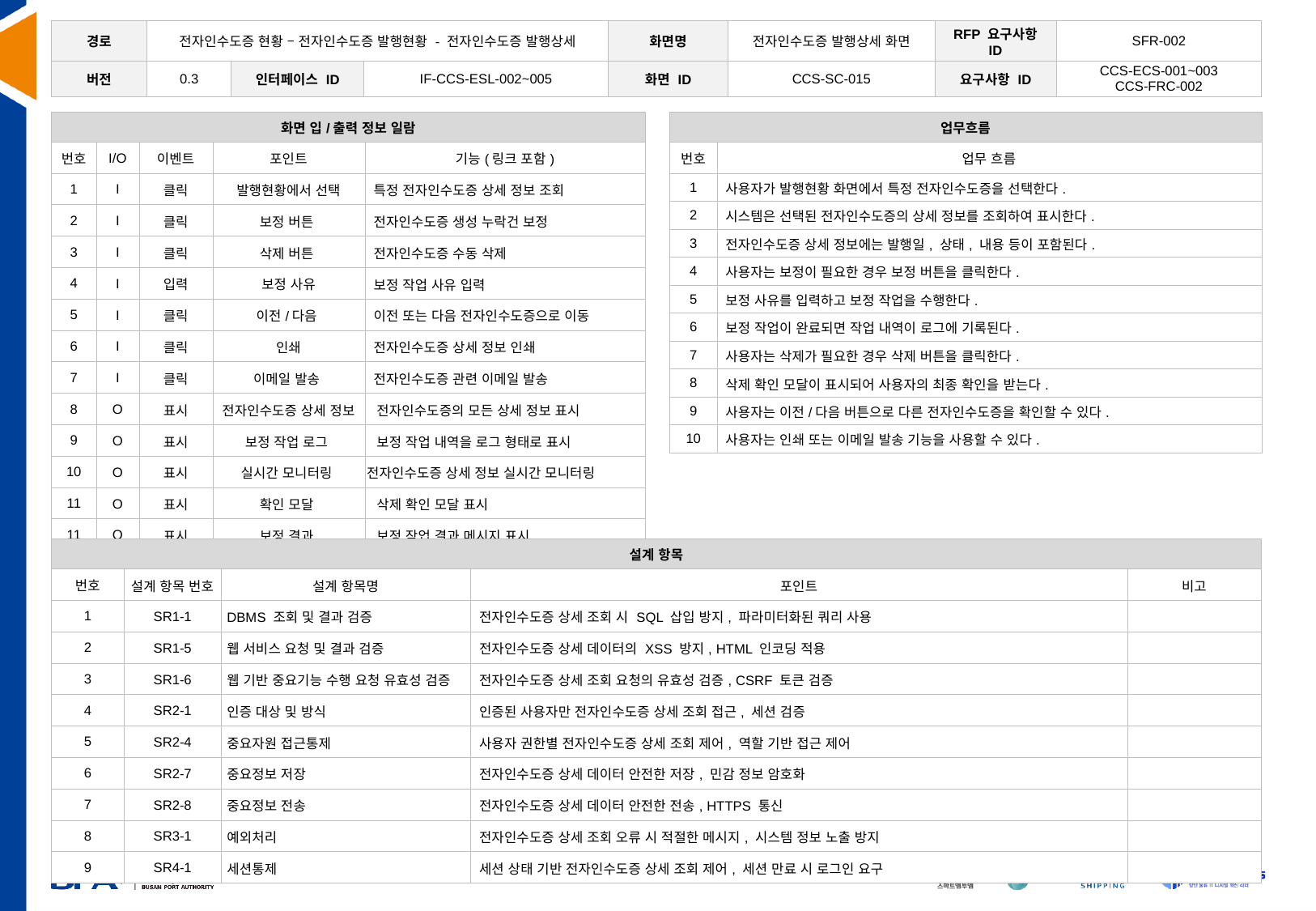

| 경로 | 전자인수도증 현황 – 전자인수도증 발행현황 - 전자인수도증 발행상세 |  |  | 화면명 | 전자인수도증 발행상세 화면 | RFP 요구사항 ID | SFR-002 |
| --- | --- | --- | --- | --- | --- | --- | --- |
| 버전 | 0.3 | 인터페이스 ID | IF-CCS-ESL-002~005 | 화면 ID | CCS-SC-015 | 요구사항 ID | CCS-ECS-001~003 CCS-FRC-002 |
| 화면 입/출력 정보 일람 |  |  |  |  |
| --- | --- | --- | --- | --- |
| 번호 | I/O | 이벤트 | 포인트 | 기능(링크 포함) |
| 1 | I | 클릭 | 발행현황에서 선택 | 특정 전자인수도증 상세 정보 조회 |
| 2 | I | 클릭 | 보정 버튼 | 전자인수도증 생성 누락건 보정 |
| 3 | I | 클릭 | 삭제 버튼 | 전자인수도증 수동 삭제 |
| 4 | I | 입력 | 보정 사유 | 보정 작업 사유 입력 |
| 5 | I | 클릭 | 이전/다음 | 이전 또는 다음 전자인수도증으로 이동 |
| 6 | I | 클릭 | 인쇄 | 전자인수도증 상세 정보 인쇄 |
| 7 | I | 클릭 | 이메일 발송 | 전자인수도증 관련 이메일 발송 |
| 8 | O | 표시 | 전자인수도증 상세 정보 | 전자인수도증의 모든 상세 정보 표시 |
| 9 | O | 표시 | 보정 작업 로그 | 보정 작업 내역을 로그 형태로 표시 |
| 10 | O | 표시 | 실시간 모니터링 | 전자인수도증 상세 정보 실시간 모니터링 |
| 11 | O | 표시 | 확인 모달 | 삭제 확인 모달 표시 |
| 11 | O | 표시 | 보정 결과 | 보정 작업 결과 메시지 표시 |
| 업무흐름 |  |
| --- | --- |
| 번호 | 업무 흐름 |
| 1 | 사용자가 발행현황 화면에서 특정 전자인수도증을 선택한다. |
| 2 | 시스템은 선택된 전자인수도증의 상세 정보를 조회하여 표시한다. |
| 3 | 전자인수도증 상세 정보에는 발행일, 상태, 내용 등이 포함된다. |
| 4 | 사용자는 보정이 필요한 경우 보정 버튼을 클릭한다. |
| 5 | 보정 사유를 입력하고 보정 작업을 수행한다. |
| 6 | 보정 작업이 완료되면 작업 내역이 로그에 기록된다. |
| 7 | 사용자는 삭제가 필요한 경우 삭제 버튼을 클릭한다. |
| 8 | 삭제 확인 모달이 표시되어 사용자의 최종 확인을 받는다. |
| 9 | 사용자는 이전/다음 버튼으로 다른 전자인수도증을 확인할 수 있다. |
| 10 | 사용자는 인쇄 또는 이메일 발송 기능을 사용할 수 있다. |
| 설계 항목 |  |  |  |  |
| --- | --- | --- | --- | --- |
| 번호 | 설계 항목 번호 | 설계 항목명 | 포인트 | 비고 |
| 1 | SR1-1 | DBMS 조회 및 결과 검증 | 전자인수도증 상세 조회 시 SQL 삽입 방지, 파라미터화된 쿼리 사용 |  |
| 2 | SR1-5 | 웹 서비스 요청 및 결과 검증 | 전자인수도증 상세 데이터의 XSS 방지, HTML 인코딩 적용 |  |
| 3 | SR1-6 | 웹 기반 중요기능 수행 요청 유효성 검증 | 전자인수도증 상세 조회 요청의 유효성 검증, CSRF 토큰 검증 |  |
| 4 | SR2-1 | 인증 대상 및 방식 | 인증된 사용자만 전자인수도증 상세 조회 접근, 세션 검증 |  |
| 5 | SR2-4 | 중요자원 접근통제 | 사용자 권한별 전자인수도증 상세 조회 제어, 역할 기반 접근 제어 |  |
| 6 | SR2-7 | 중요정보 저장 | 전자인수도증 상세 데이터 안전한 저장, 민감 정보 암호화 |  |
| 7 | SR2-8 | 중요정보 전송 | 전자인수도증 상세 데이터 안전한 전송, HTTPS 통신 |  |
| 8 | SR3-1 | 예외처리 | 전자인수도증 상세 조회 오류 시 적절한 메시지, 시스템 정보 노출 방지 |  |
| 9 | SR4-1 | 세션통제 | 세션 상태 기반 전자인수도증 상세 조회 제어, 세션 만료 시 로그인 요구 |  |